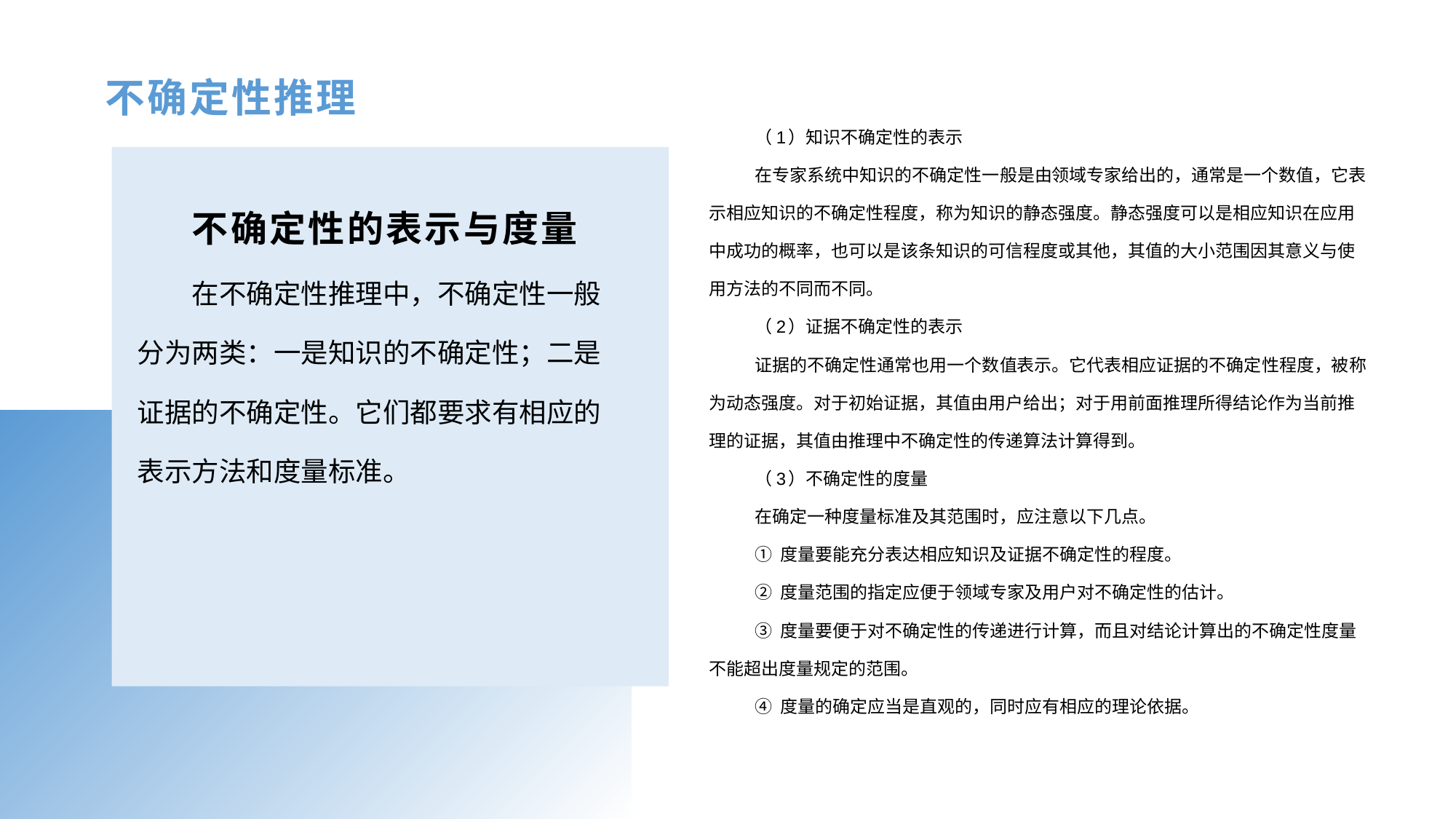

不确定性推理
（1）知识不确定性的表示
在专家系统中知识的不确定性一般是由领域专家给出的，通常是一个数值，它表示相应知识的不确定性程度，称为知识的静态强度。静态强度可以是相应知识在应用中成功的概率，也可以是该条知识的可信程度或其他，其值的大小范围因其意义与使用方法的不同而不同。
（2）证据不确定性的表示
证据的不确定性通常也用一个数值表示。它代表相应证据的不确定性程度，被称为动态强度。对于初始证据，其值由用户给出；对于用前面推理所得结论作为当前推理的证据，其值由推理中不确定性的传递算法计算得到。
（3）不确定性的度量
在确定一种度量标准及其范围时，应注意以下几点。
① 度量要能充分表达相应知识及证据不确定性的程度。
② 度量范围的指定应便于领域专家及用户对不确定性的估计。
③ 度量要便于对不确定性的传递进行计算，而且对结论计算出的不确定性度量不能超出度量规定的范围。
④ 度量的确定应当是直观的，同时应有相应的理论依据。

不确定性的表示与度量
在不确定性推理中，不确定性一般分为两类：一是知识的不确定性；二是证据的不确定性。它们都要求有相应的表示方法和度量标准。